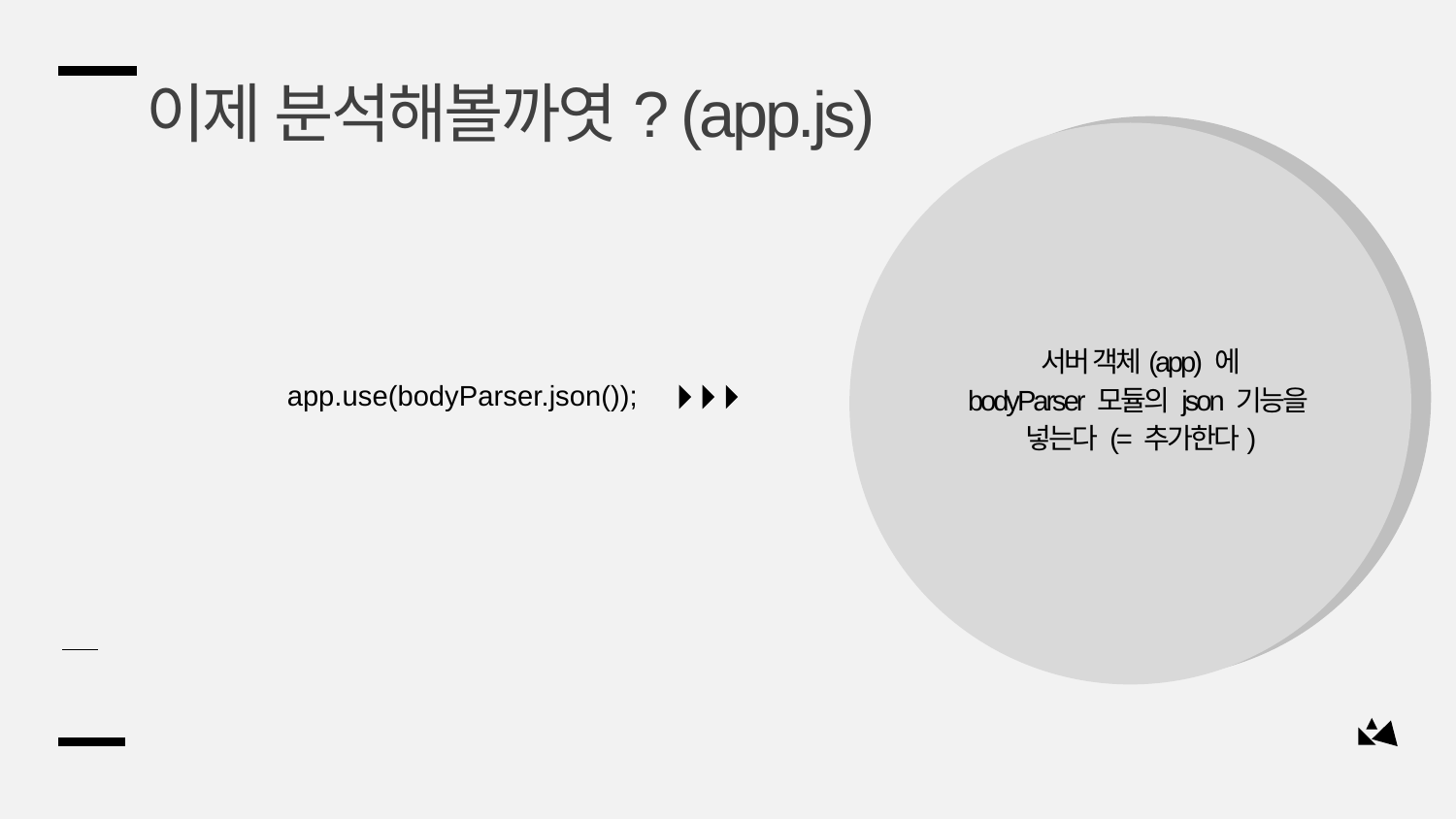

이제 분석해볼까엿? (app.js)

서버 객체(app) 에
bodyParser 모듈의 json 기능을
넣는다 (= 추가한다)
app.use(bodyParser.json());